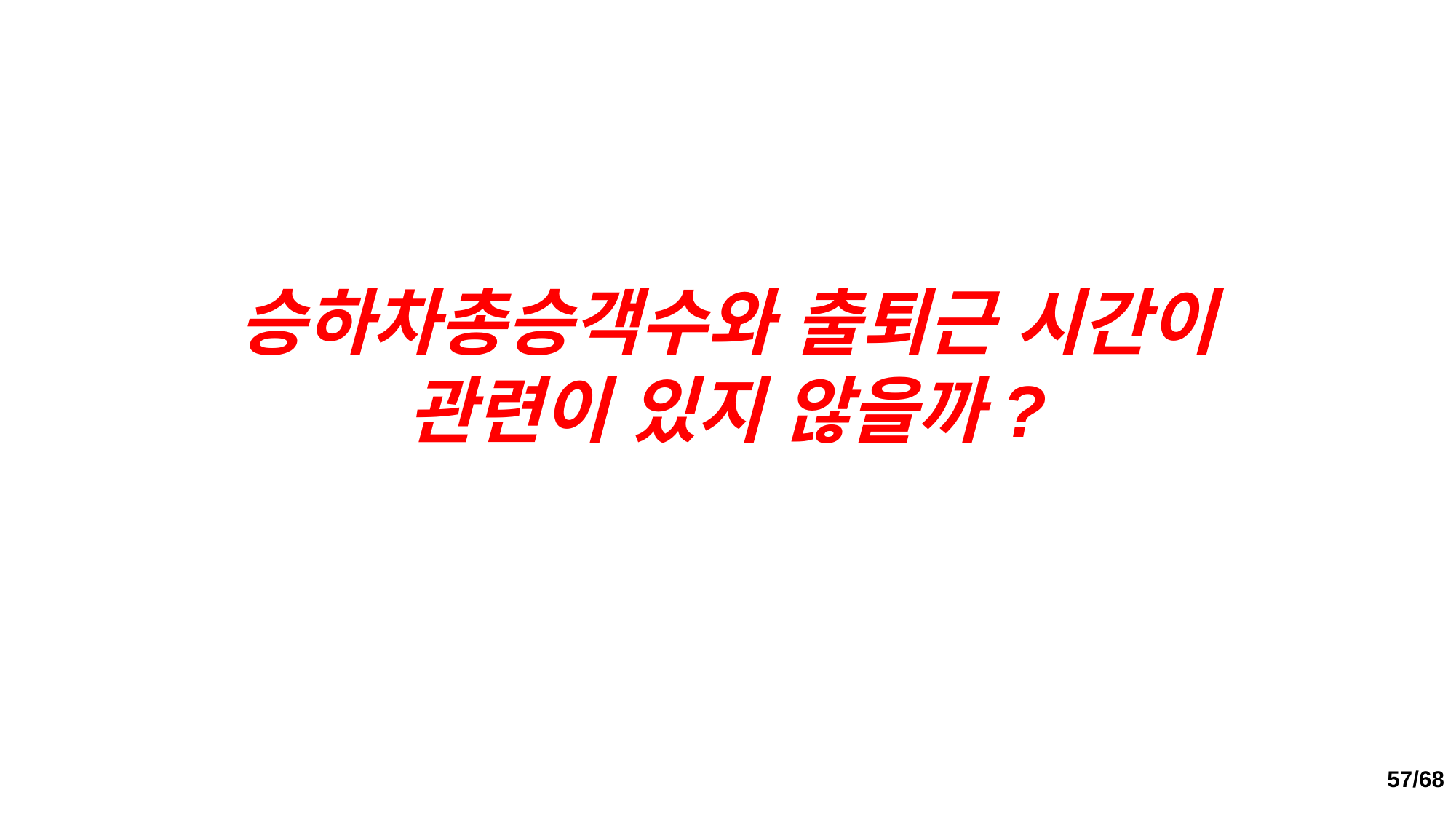

#
승하차총승객수와 출퇴근 시간이
관련이 있지 않을까?
57/68